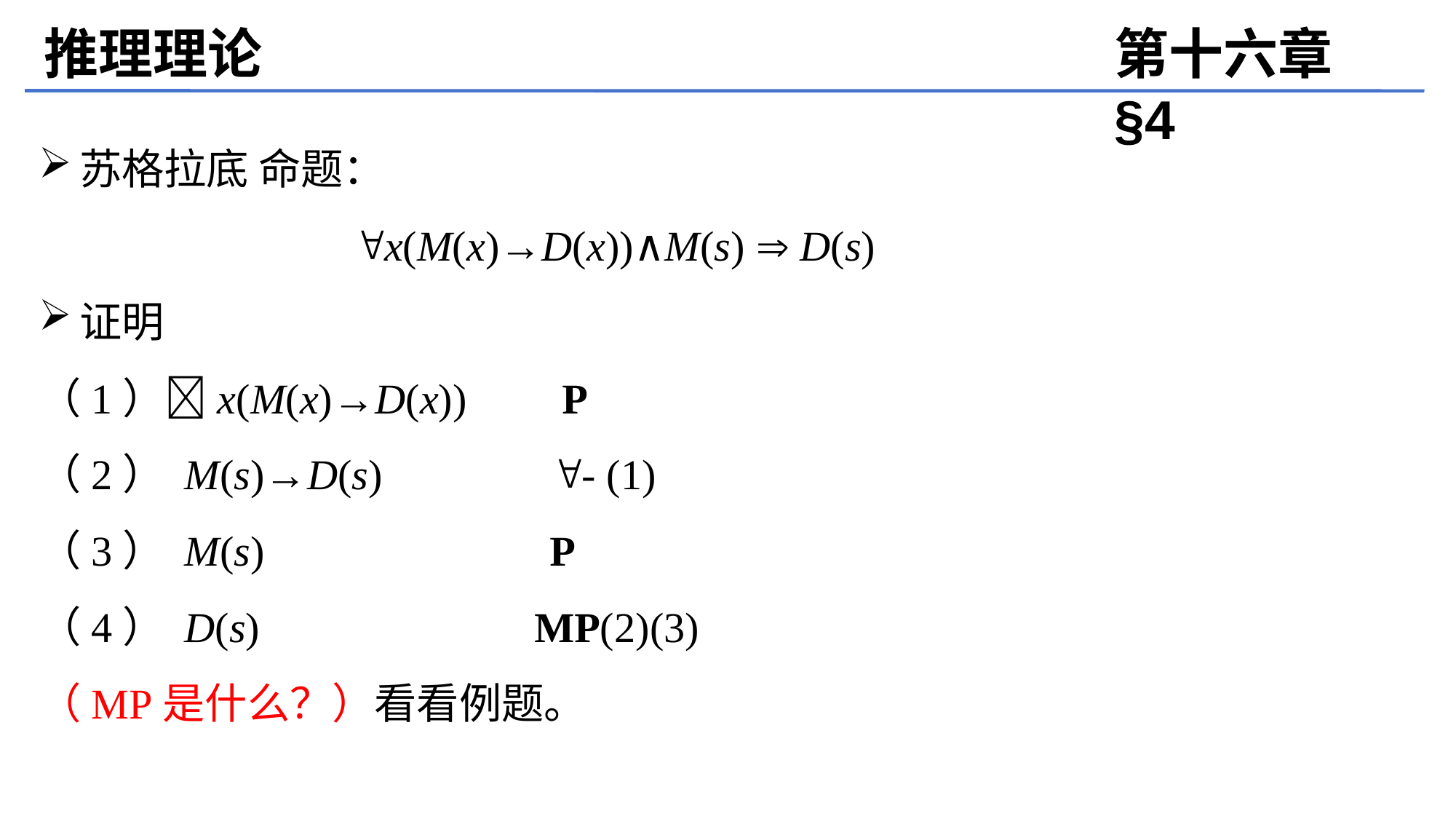

推理理论
第十六章 §4
苏格拉底 命题：
			∀x(M(x)→D(x))∧M(s) ⇒ D(s)
证明
（1）∀x(M(x)→D(x))         P
（2） M(s)→D(s)                ∀- (1)
（3） M(s)                           P
（4） D(s)                          MP(2)(3)
（MP是什么？）看看例题。